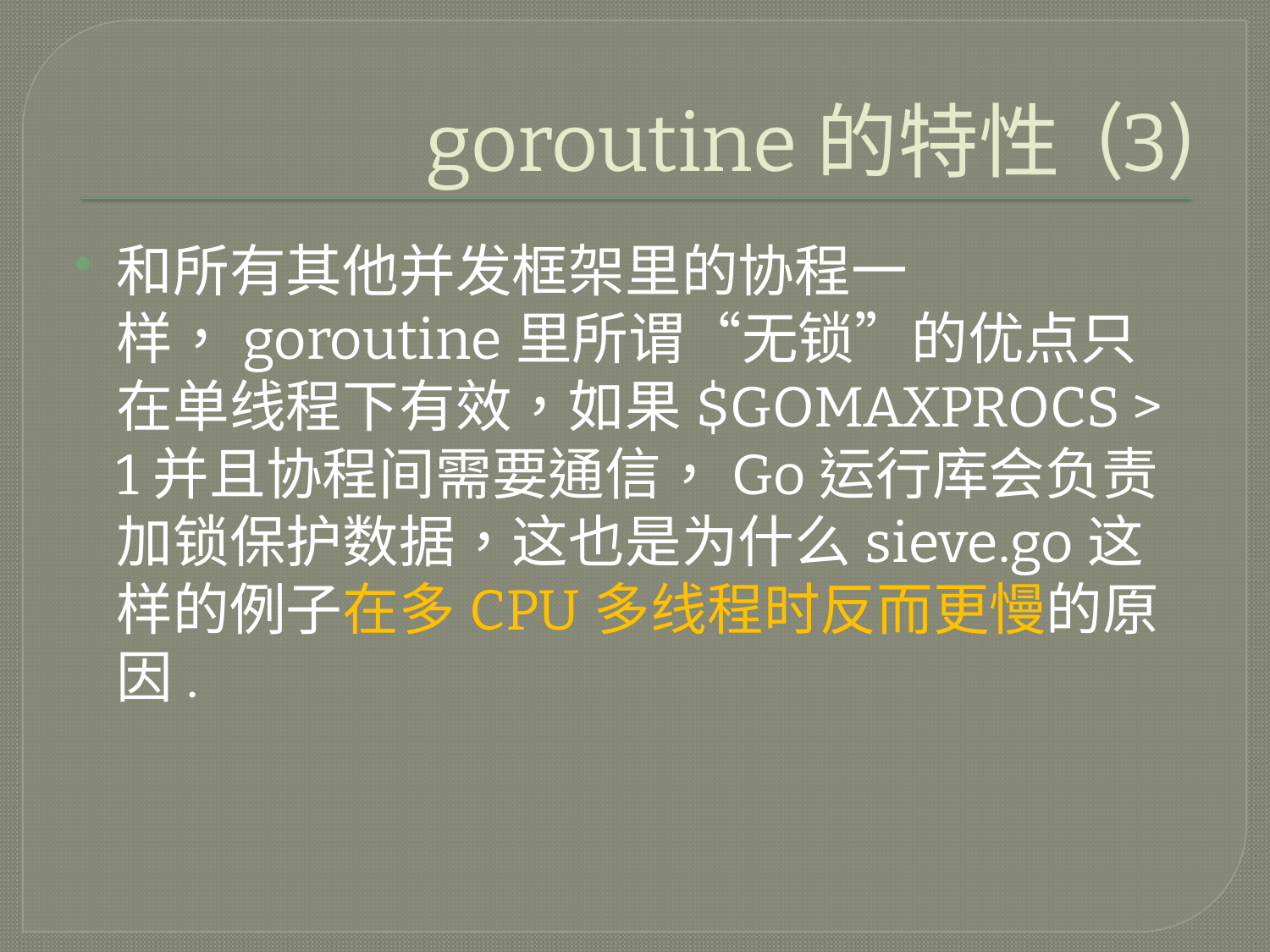

# goroutine的特性 (3)
和所有其他并发框架里的协程一样，goroutine里所谓“无锁”的优点只在单线程下有效，如果$GOMAXPROCS > 1并且协程间需要通信，Go运行库会负责加锁保护数据，这也是为什么sieve.go这样的例子在多CPU多线程时反而更慢的原因.